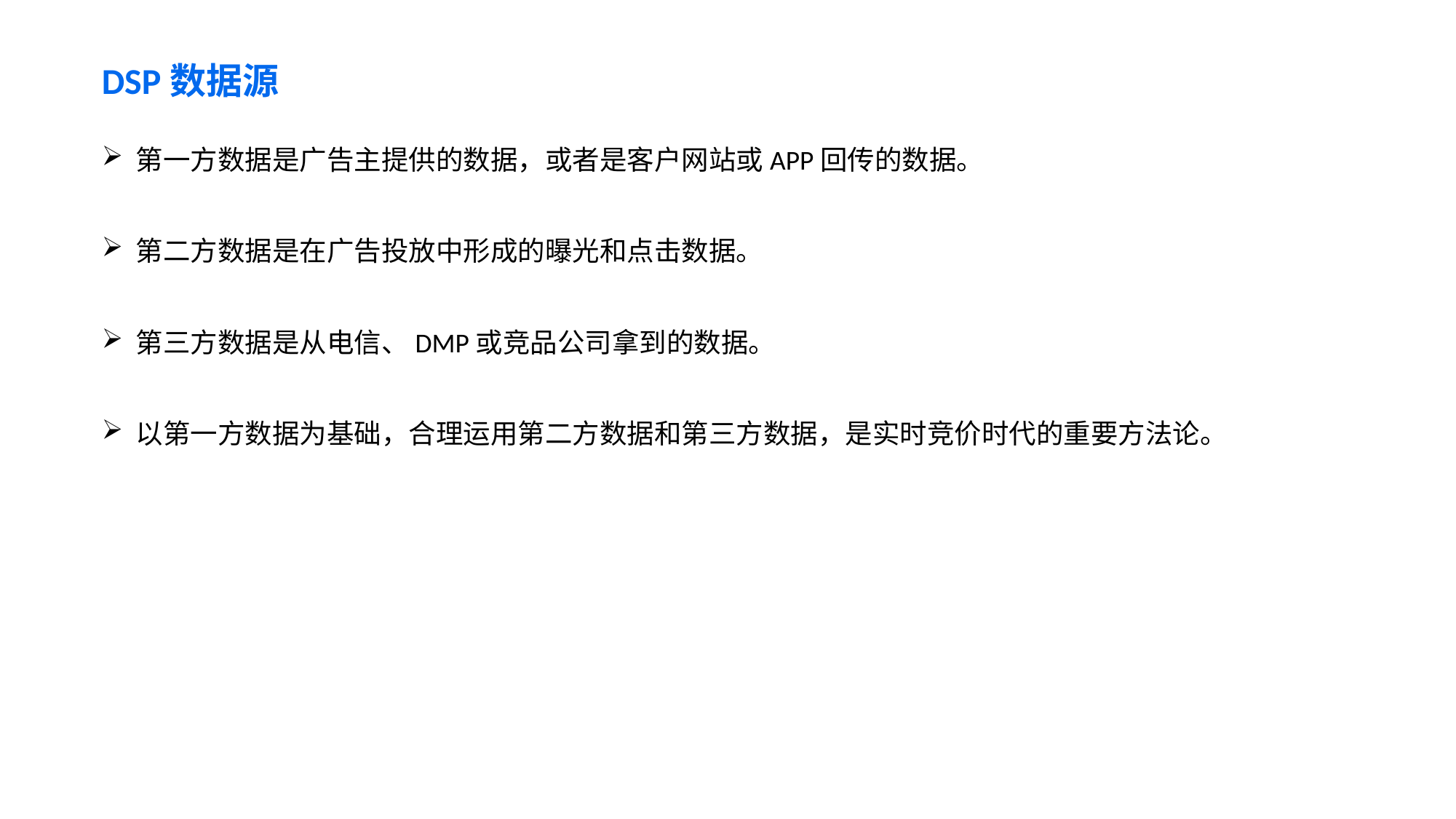

DSP数据源
第一方数据是广告主提供的数据，或者是客户网站或APP回传的数据。
第二方数据是在广告投放中形成的曝光和点击数据。
第三方数据是从电信、DMP或竞品公司拿到的数据。
以第一方数据为基础，合理运用第二方数据和第三方数据，是实时竞价时代的重要方法论。